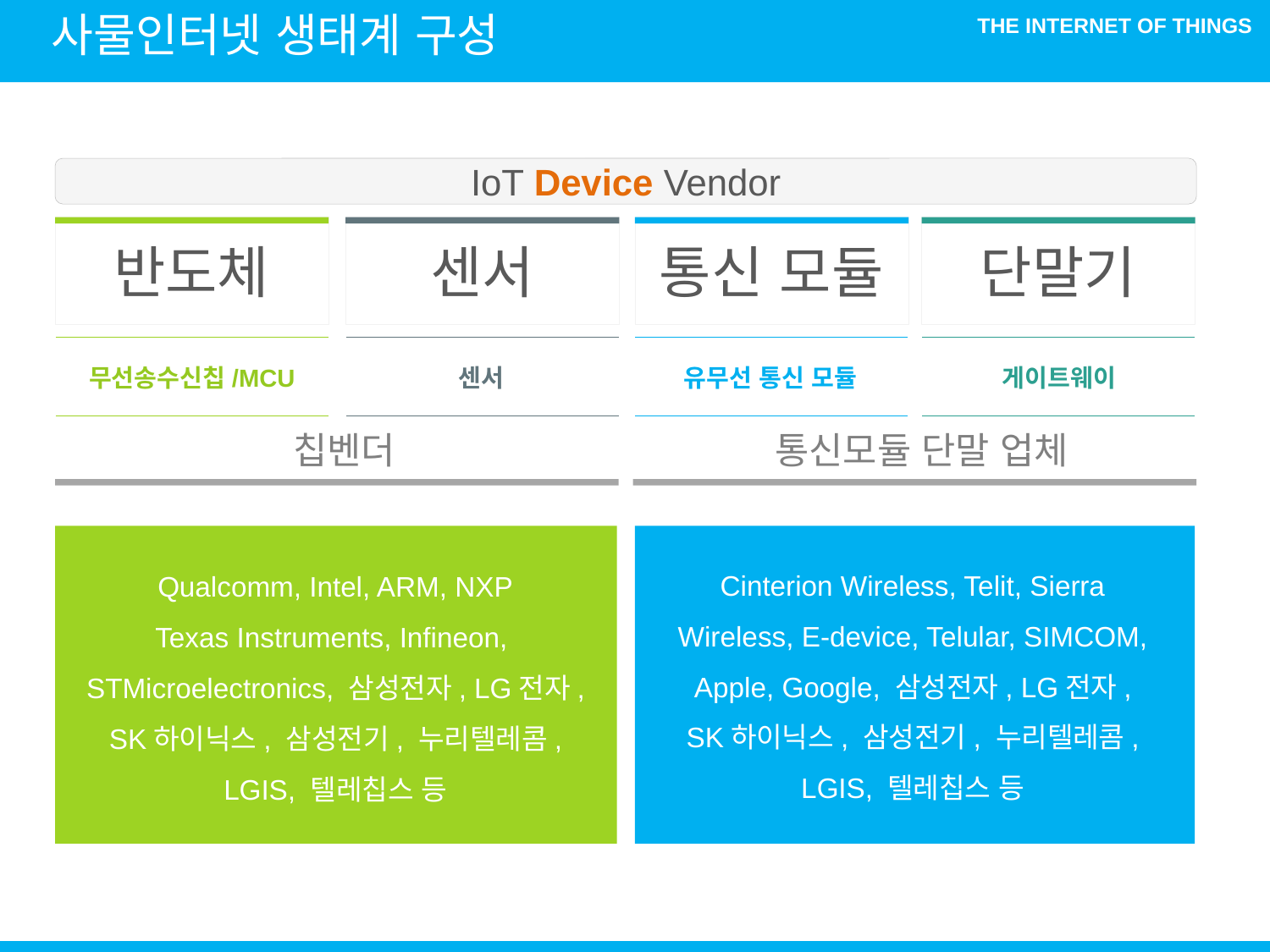

사물인터넷 생태계 구성
IoT Device Vendor

반도체
센서
통신 모듈
단말기
무선송수신칩/MCU
센서
유무선 통신 모듈
게이트웨이
칩벤더
통신모듈 단말 업체

Cinterion Wireless, Telit, Sierra
Wireless, E-device, Telular, SIMCOM,
Apple, Google, 삼성전자, LG전자,
SK하이닉스, 삼성전기, 누리텔레콤,
LGIS, 텔레칩스 등
Qualcomm, Intel, ARM, NXP
Texas Instruments, Infineon,
STMicroelectronics, 삼성전자, LG전자,
SK하이닉스, 삼성전기, 누리텔레콤,
LGIS, 텔레칩스 등